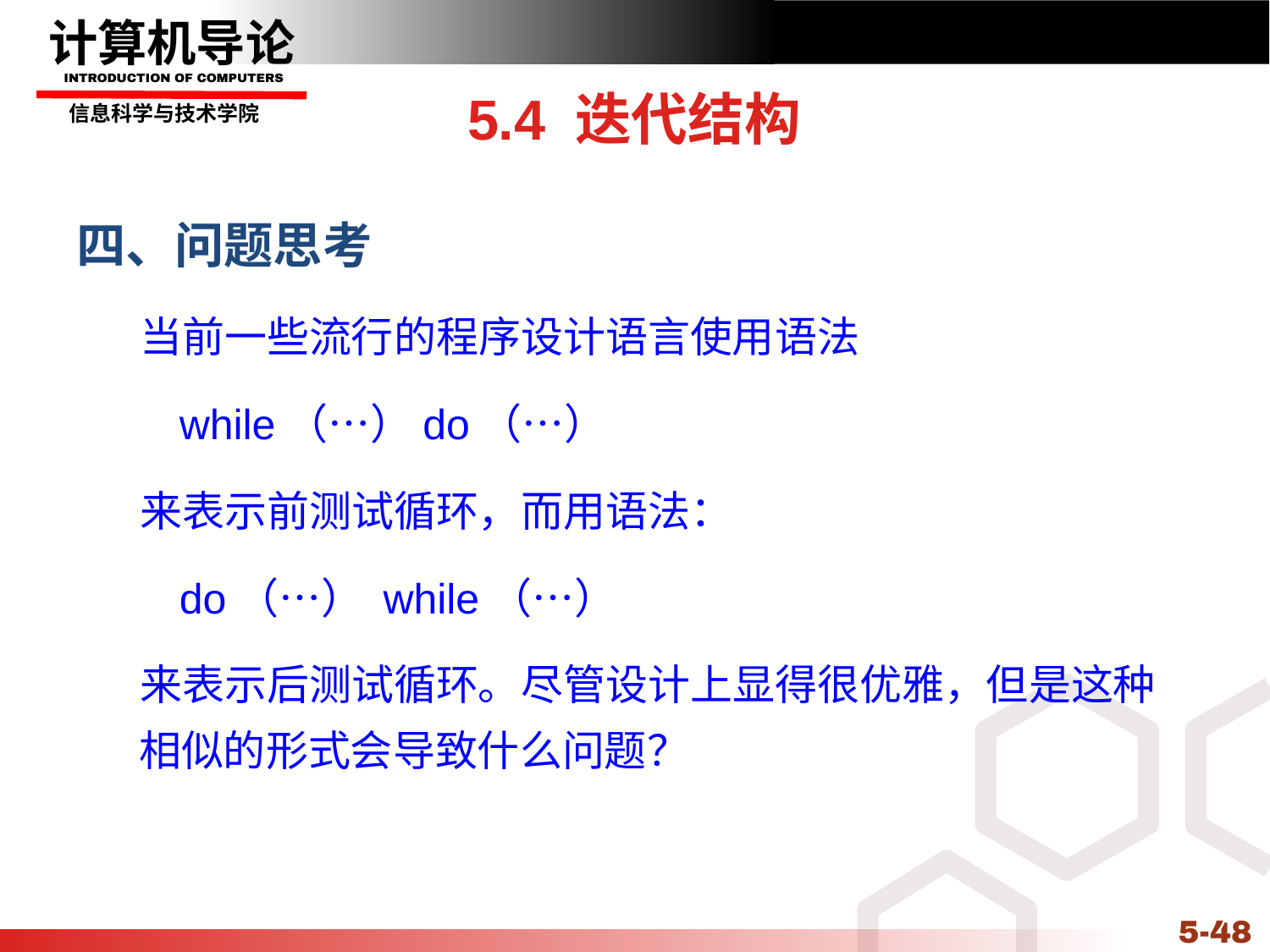

# 5.4 迭代结构
四、问题思考
当前一些流行的程序设计语言使用语法
	while（…）do（…）
来表示前测试循环，而用语法：
	do（…） while（…）
来表示后测试循环。尽管设计上显得很优雅，但是这种相似的形式会导致什么问题？

5-48